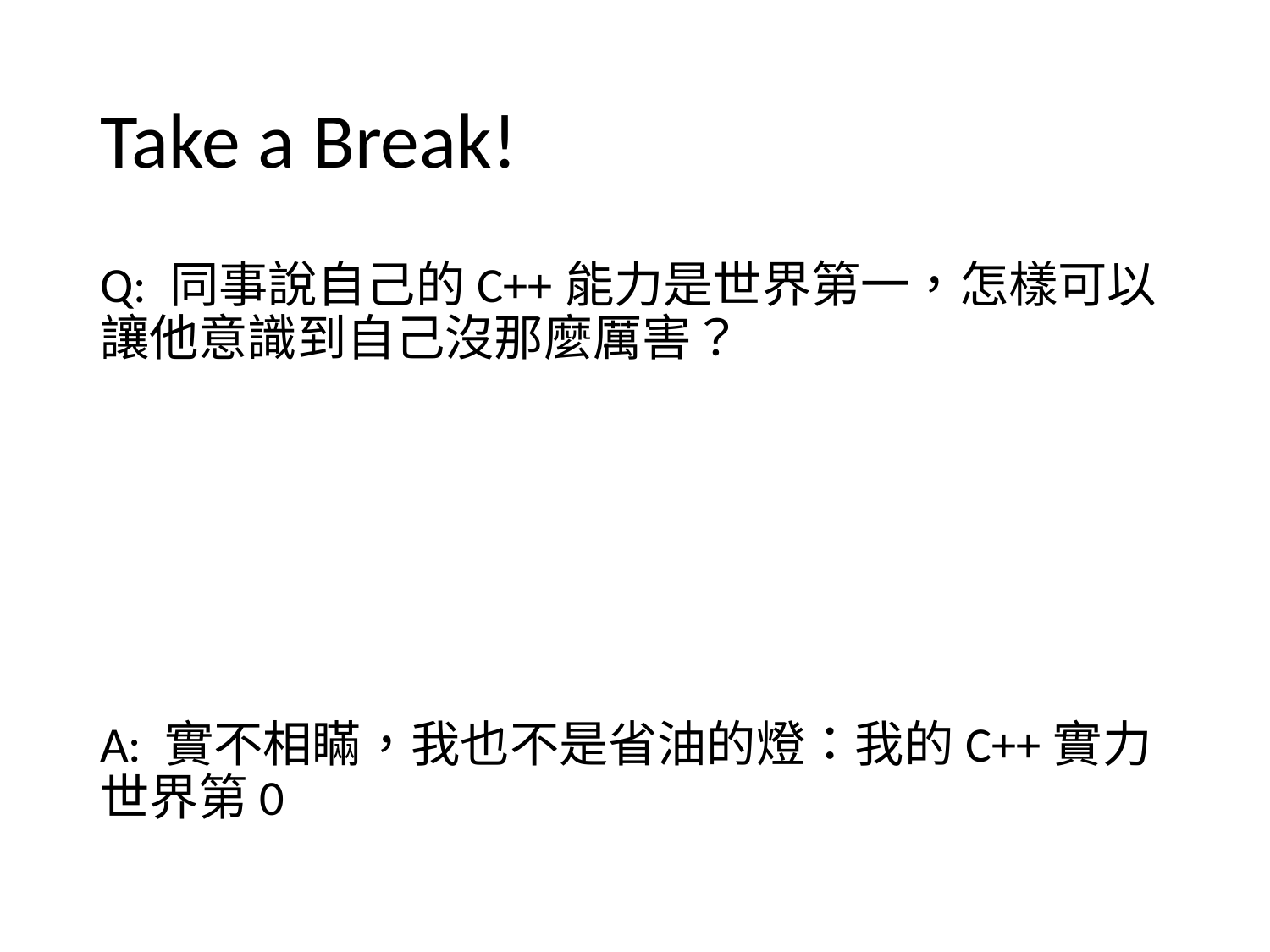

# Take a Break!
Q: 同事說自己的C++能力是世界第一，怎樣可以讓他意識到自己沒那麼厲害？
A: 實不相瞞，我也不是省油的燈：我的C++實力世界第0